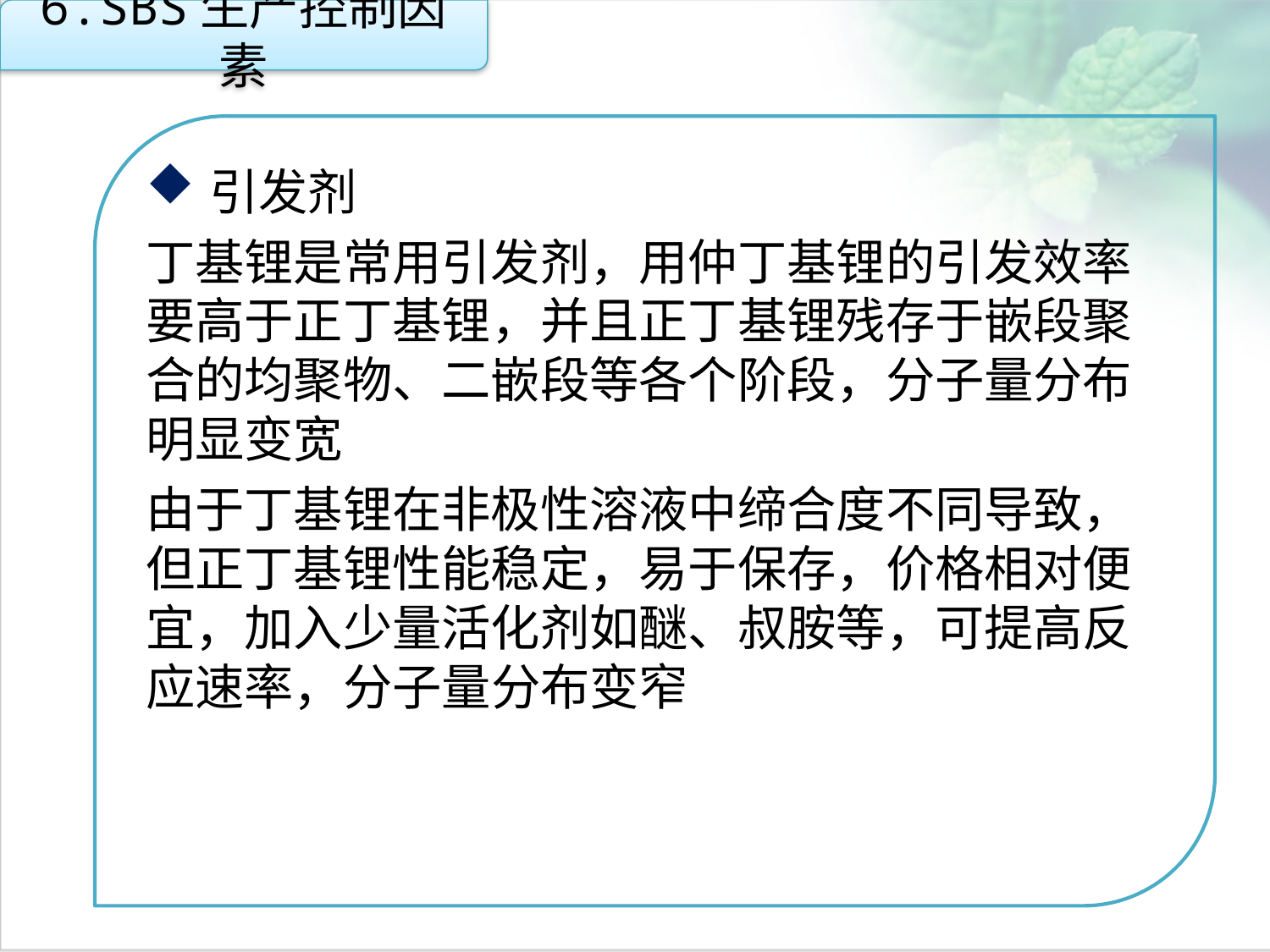

6.SBS生产控制因素
引发剂
丁基锂是常用引发剂，用仲丁基锂的引发效率要高于正丁基锂，并且正丁基锂残存于嵌段聚合的均聚物、二嵌段等各个阶段，分子量分布明显变宽
由于丁基锂在非极性溶液中缔合度不同导致，但正丁基锂性能稳定，易于保存，价格相对便宜，加入少量活化剂如醚、叔胺等，可提高反应速率，分子量分布变窄
点击添加文本
点击添加文本
点击添加文本
点击添加文本